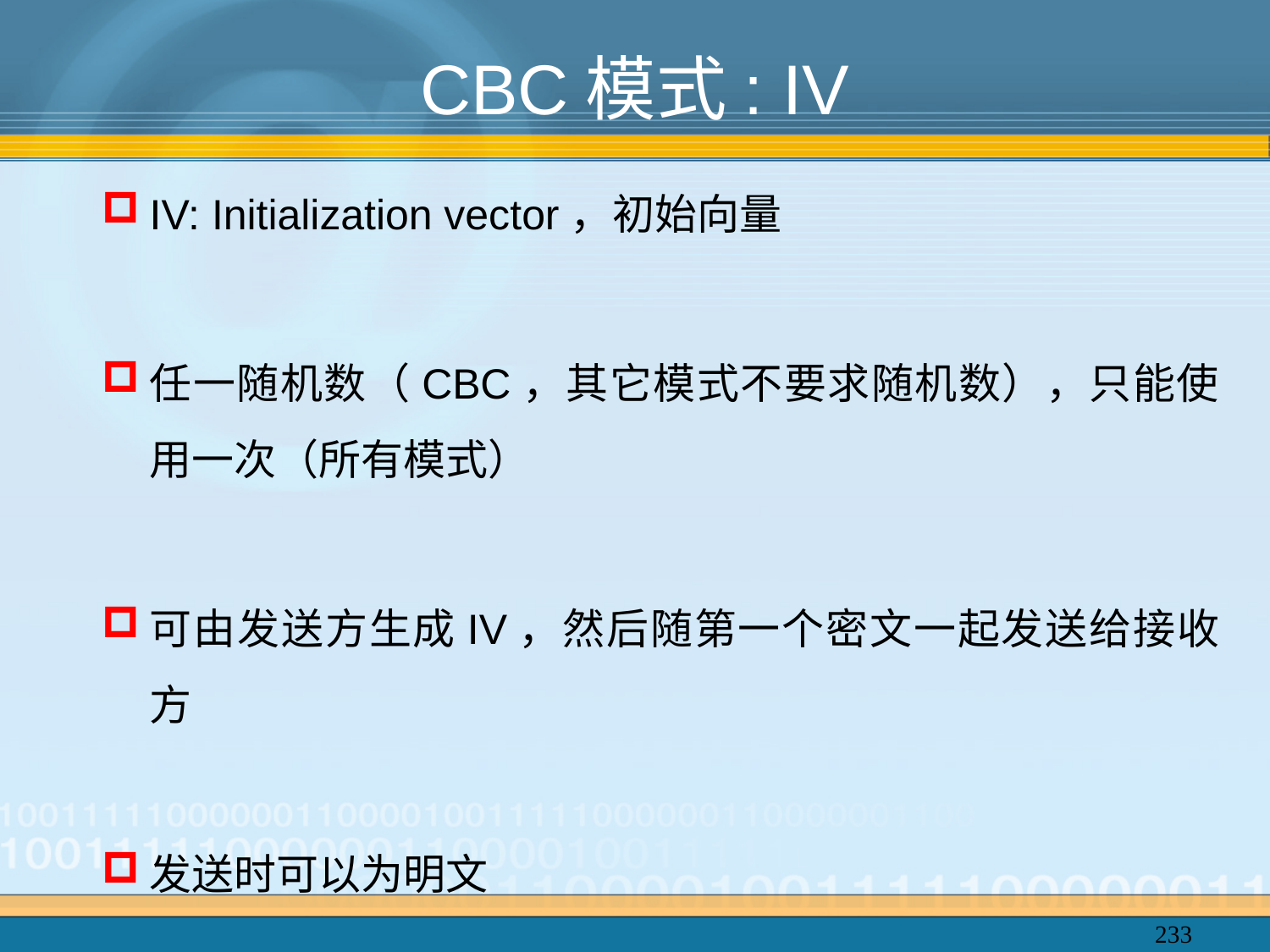

# CBC模式: IV
IV: Initialization vector，初始向量

任一随机数（CBC，其它模式不要求随机数），只能使用一次（所有模式）

可由发送方生成IV，然后随第一个密文一起发送给接收方

发送时可以为明文
233